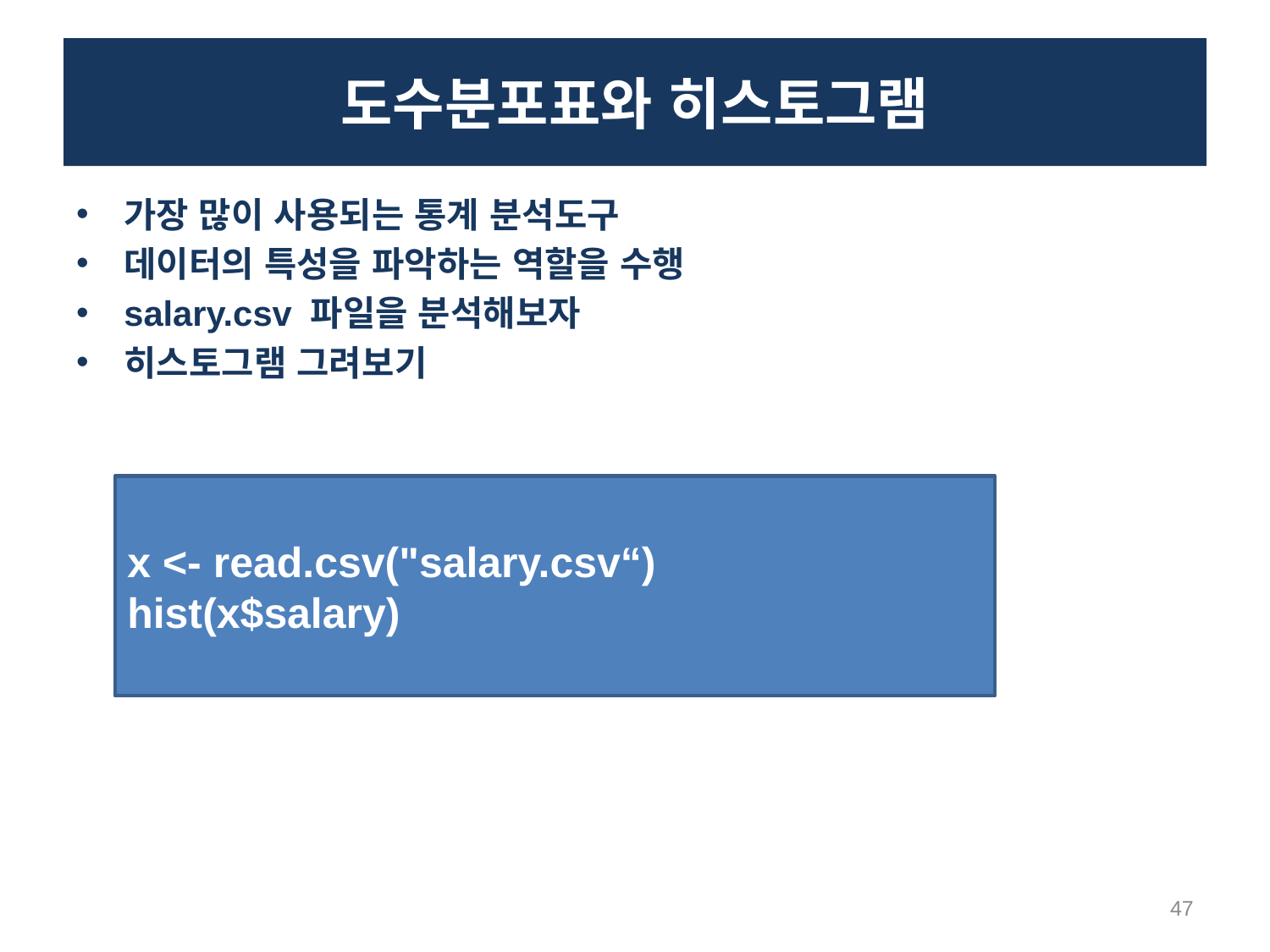

# 도수분포표와 히스토그램
가장 많이 사용되는 통계 분석도구
데이터의 특성을 파악하는 역할을 수행
salary.csv 파일을 분석해보자
히스토그램 그려보기

x <- read.csv("salary.csv“)
hist(x$salary)
47